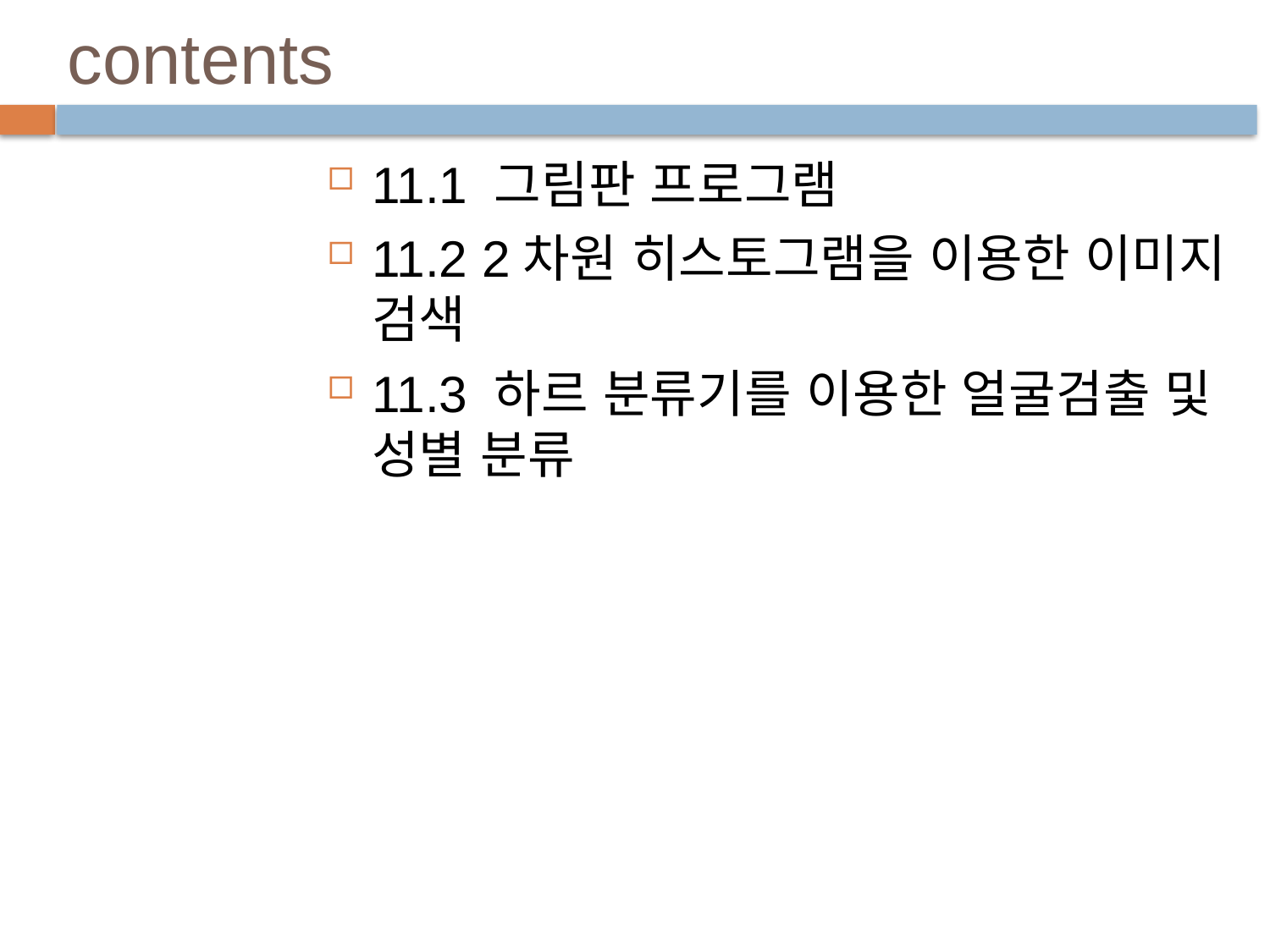

# contents

11.1 그림판 프로그램
11.2 2차원 히스토그램을 이용한 이미지 검색
11.3 하르 분류기를 이용한 얼굴검출 및 성별 분류